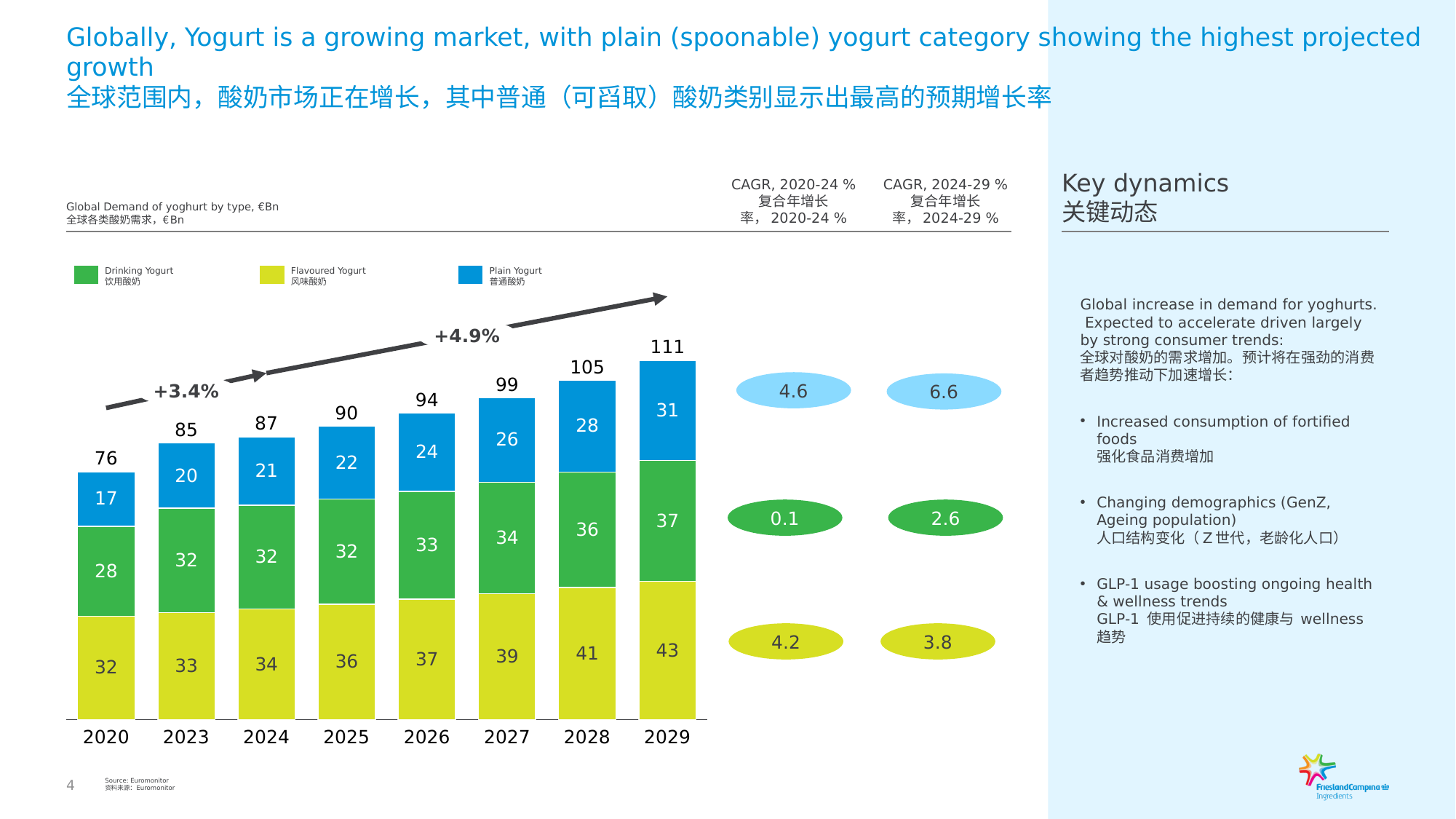

# Globally, Yogurt is a growing market, with plain (spoonable) yogurt category showing the highest projected growth 全球范围内，酸奶市场正在增长，其中普通（可舀取）酸奶类别显示出最高的预期增长率
Key dynamics
关键动态
CAGR, 2020-24 %
复合年增长率，2020-24 %
CAGR, 2024-29 %
复合年增长率，2024-29 %
Global Demand of yoghurt by type, €Bn
全球各类酸奶需求，€Bn
Drinking Yogurt
饮用酸奶
Flavoured Yogurt
风味酸奶
Plain Yogurt
普通酸奶

Global increase in demand for yoghurts.  Expected to accelerate driven largely by strong consumer trends:
全球对酸奶的需求增加。预计将在强劲的消费者趋势推动下加速增长：

Increased consumption of fortified foods
强化食品消费增加

Changing demographics (GenZ, Ageing population)
人口结构变化（Z世代，老龄化人口）

GLP-1 usage boosting ongoing health & wellness trends
GLP-1 使用促进持续的健康与 wellness 趋势

+4.9%

### Chart

| Category |  |  |  |
|---|---|---|---|
111
105
4.6
99
6.6
+3.4%
94
90
87
85
76
0.1
2.6
4.2
3.8
2020
2023
2024
2025
2026
2027
2028
2029
Source: Euromonitor
资料来源：Euromonitor